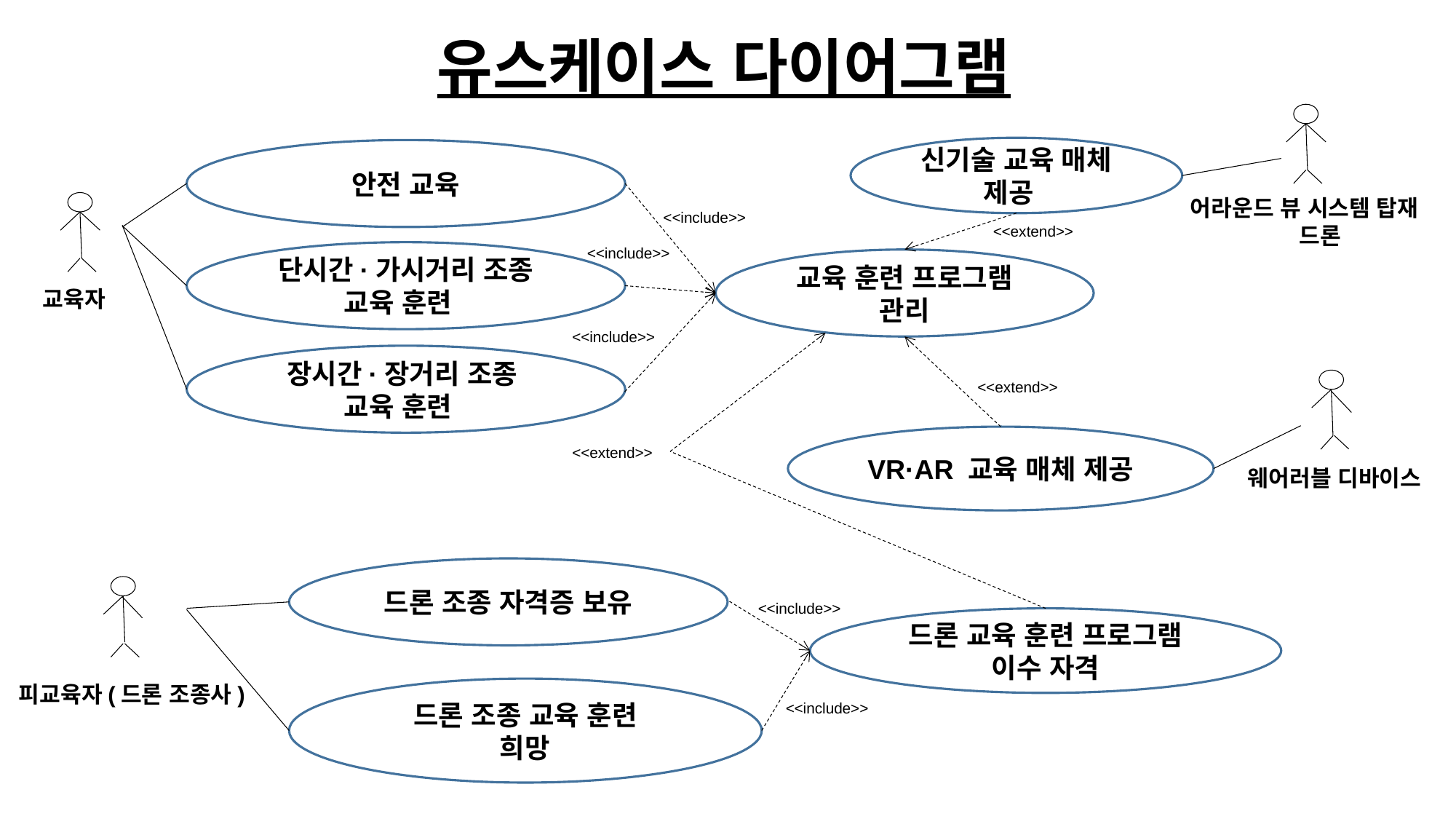

# 유스케이스 다이어그램

신기술 교육 매체 제공·
안전 교육
어라운드 뷰 시스템 탑재      드론

<<include>>
<<extend>>
<<include>>
단시간·가시거리 조종 교육 훈련·
교육 훈련 프로그램 관리
교육자
<<include>>
장시간·장거리 조종
교육 훈련·

<<extend>>
VR·AR 교육 매체 제공
<<extend>>
웨어러블 디바이스
드론 조종 자격증 보유

<<include>>
드론 교육 훈련 프로그램 이수 자격
피교육자(드론 조종사)
드론 조종 교육 훈련
 희망·
<<include>>